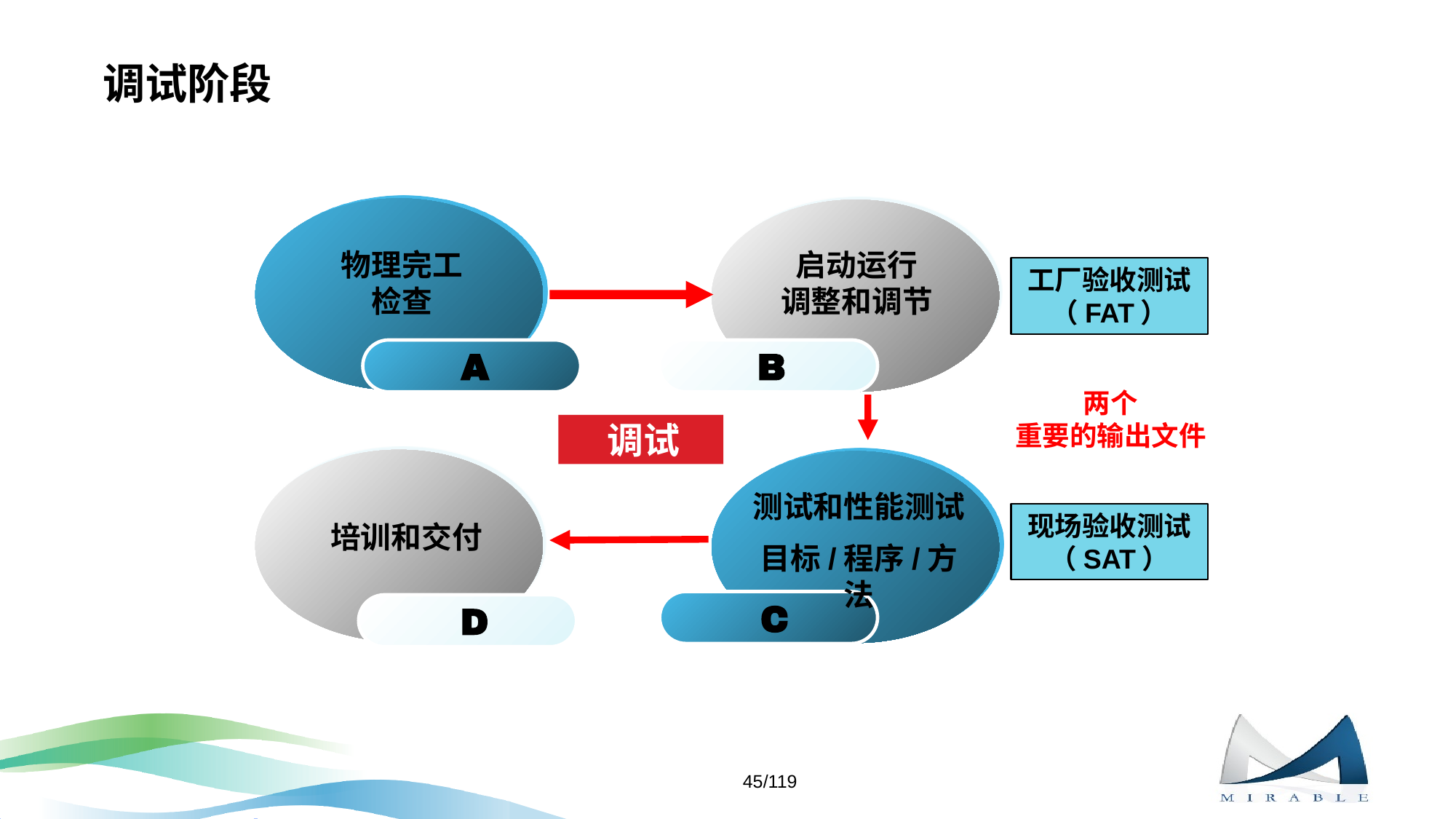

# 调试阶段

物理完工
检查
启动运行
调整和调节
工厂验收测试
（FAT）

A
B

两个
重要的输出文件

调试

测试和性能测试
目标/程序/方法
现场验收测试
（SAT）
培训和交付

C

D

45/119